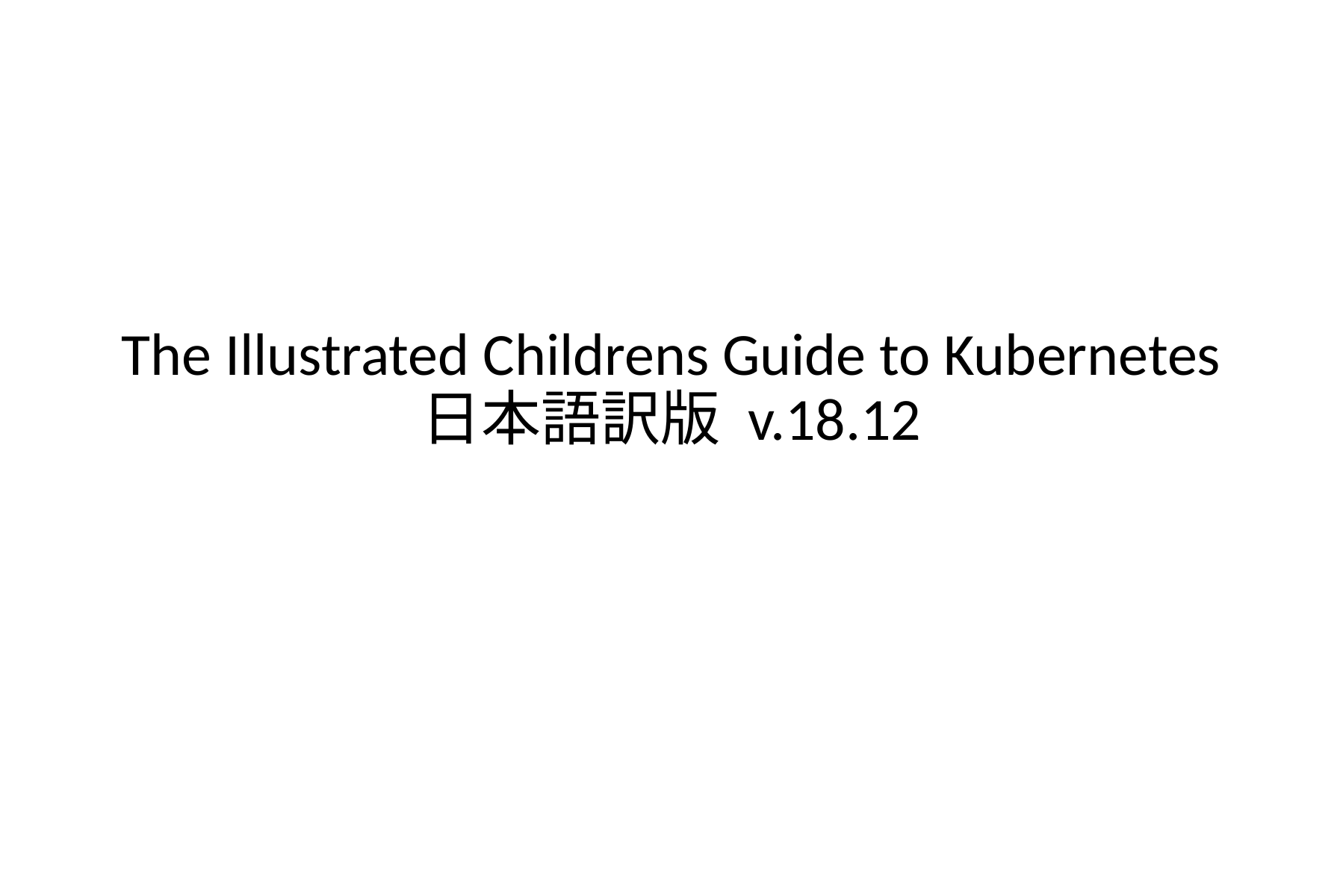

# The Illustrated Childrens Guide to Kubernetes 日本語訳版 v.18.12